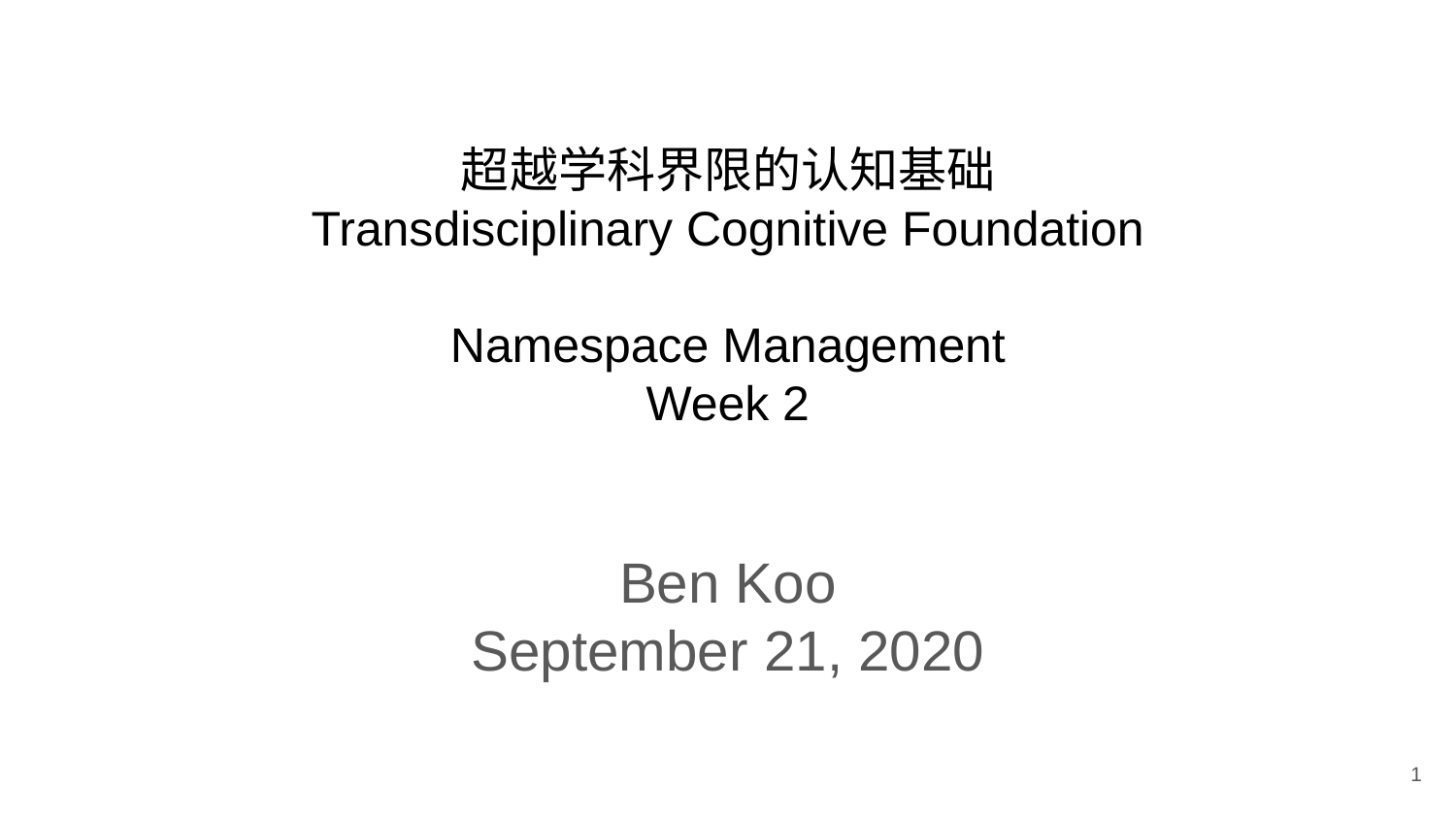

# 超越学科界限的认知基础 Transdisciplinary Cognitive Foundation Namespace Management Week 2
Ben Koo
September 21, 2020
1